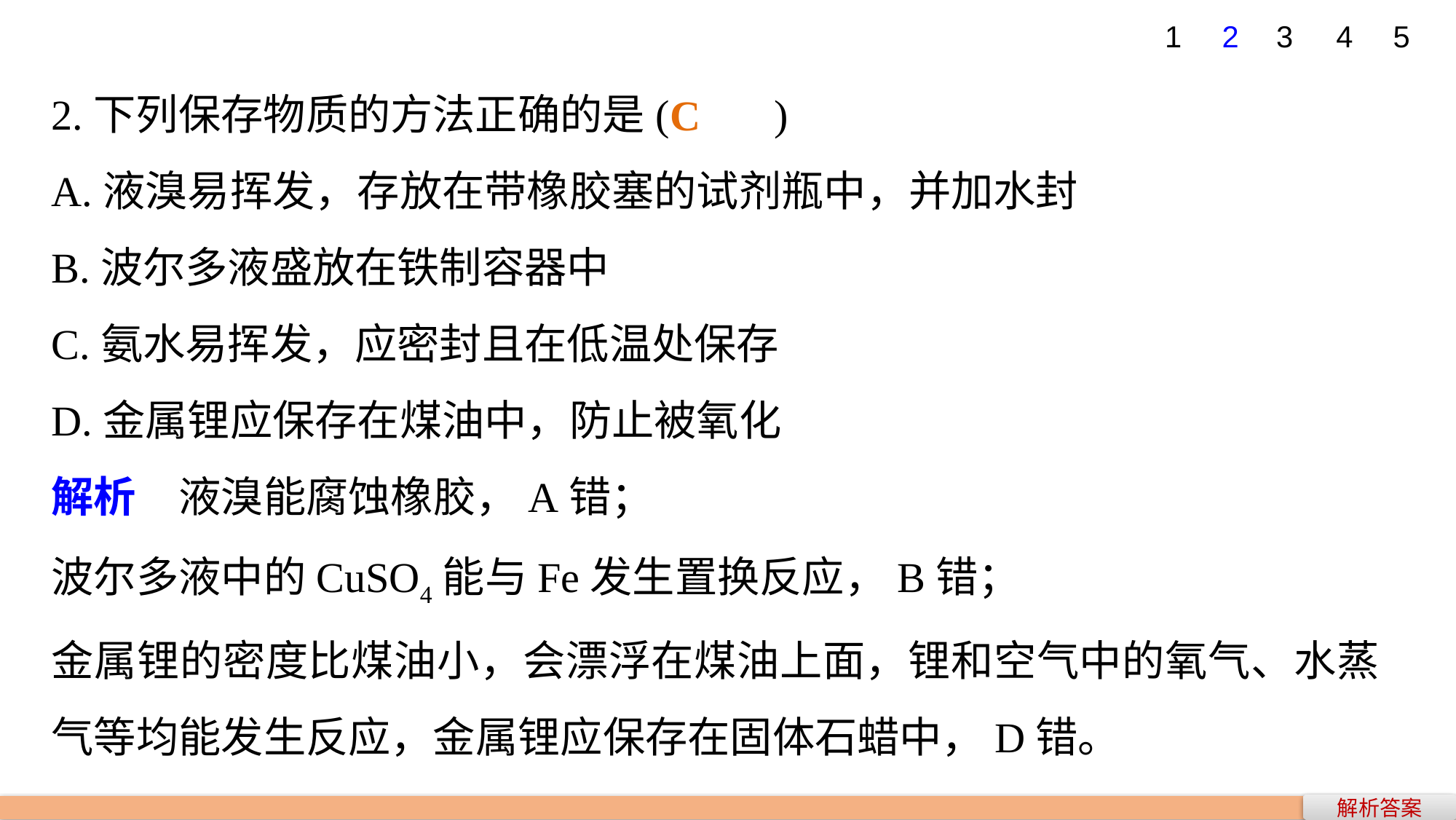

1
2
3
4
5
2.下列保存物质的方法正确的是(　　)
A.液溴易挥发，存放在带橡胶塞的试剂瓶中，并加水封
B.波尔多液盛放在铁制容器中
C.氨水易挥发，应密封且在低温处保存
D.金属锂应保存在煤油中，防止被氧化
解析　液溴能腐蚀橡胶，A错；
波尔多液中的CuSO4能与Fe发生置换反应，B错；
金属锂的密度比煤油小，会漂浮在煤油上面，锂和空气中的氧气、水蒸气等均能发生反应，金属锂应保存在固体石蜡中，D错。
C
解析答案